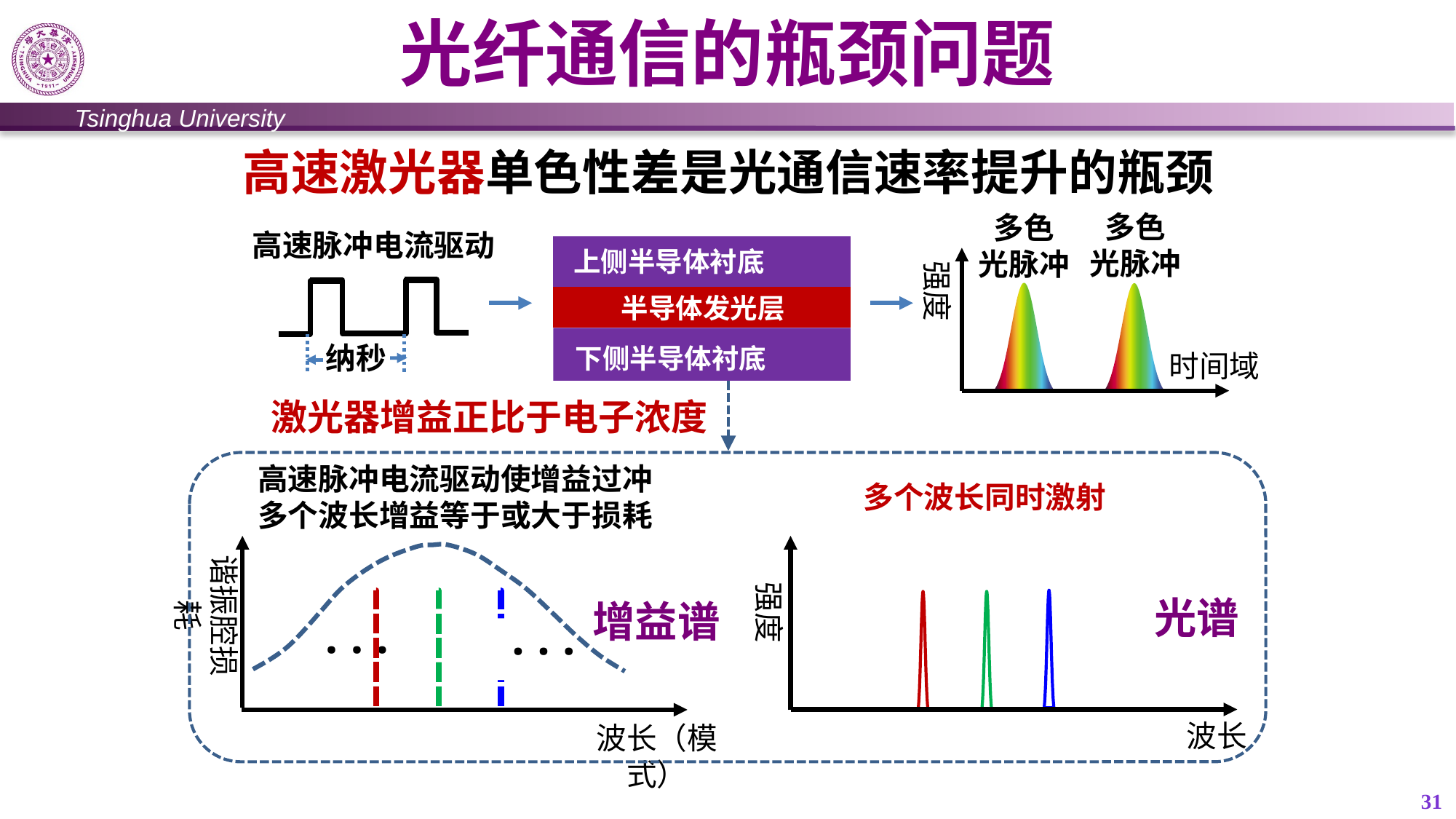

# 光纤通信的瓶颈问题
高速激光器单色性差是光通信速率提升的瓶颈
多色
光脉冲
多色
光脉冲
强度

时间域
高速脉冲电流驱动

上侧半导体衬底
半导体发光层

下侧半导体衬底
纳秒

激光器增益正比于电子浓度
高速脉冲电流驱动使增益过冲
多个波长增益等于或大于损耗
谐振腔损耗

∙∙∙
∙∙∙
波长（模式）
多个波长同时激射

强度
波长

光谱

增益谱
31